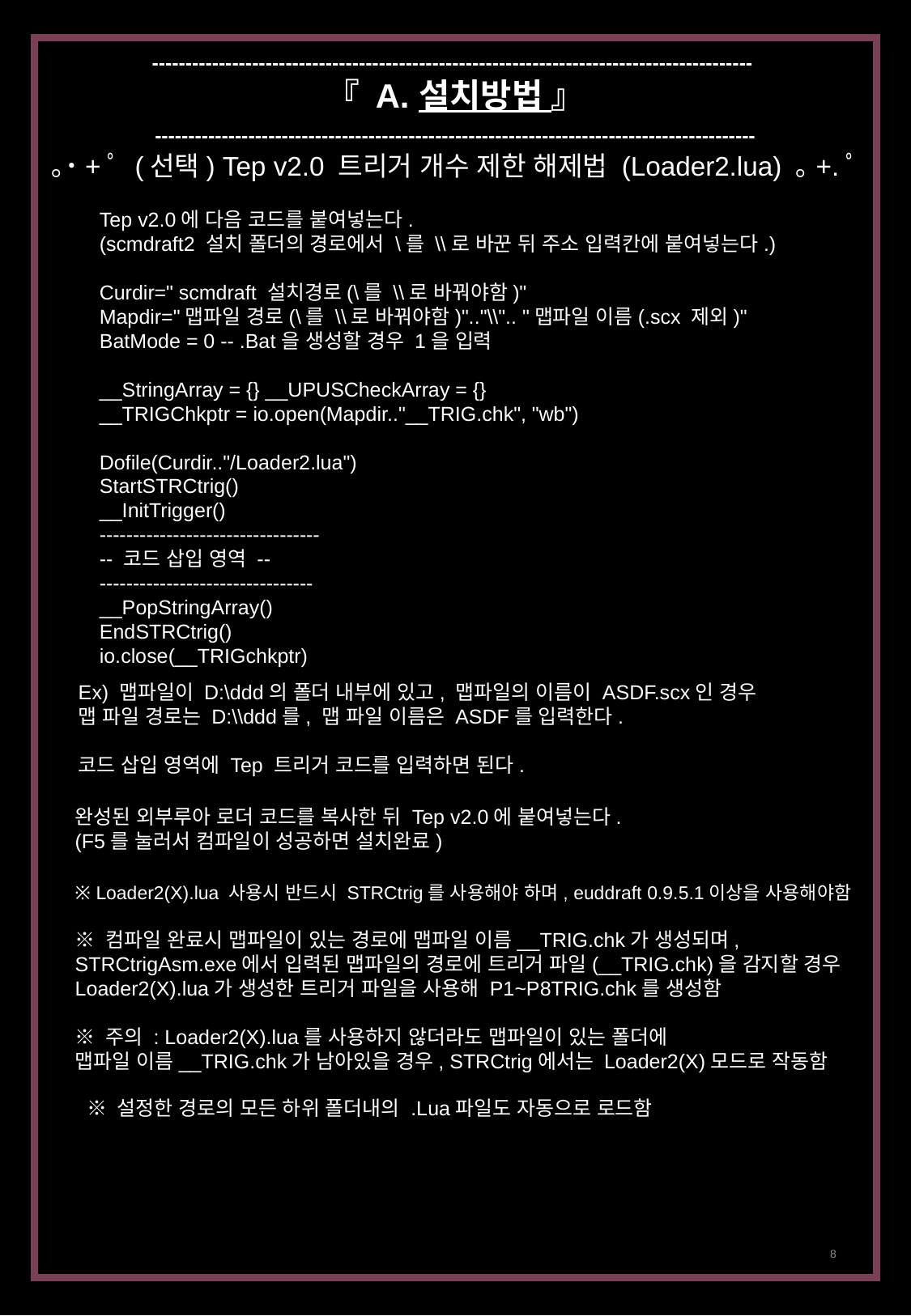

------------------------------------------------------------------------------------------
『 A. 설치방법 』
------------------------------------------------------------------------------------------
｡˙+ﾟ (선택) Tep v2.0 트리거 개수 제한 해제법 (Loader2.lua) ｡+.ﾟ
Tep v2.0에 다음 코드를 붙여넣는다.
(scmdraft2 설치 폴더의 경로에서 \를 \\로 바꾼 뒤 주소 입력칸에 붙여넣는다.)

Curdir=" scmdraft 설치경로(\를 \\로 바꿔야함)"
Mapdir="맵파일 경로(\를 \\로 바꿔야함)".."\\".. "맵파일 이름(.scx 제외)"
BatMode = 0 -- .Bat을 생성할 경우 1을 입력

__StringArray = {} __UPUSCheckArray = {}
__TRIGChkptr = io.open(Mapdir.."__TRIG.chk", "wb")

Dofile(Curdir.."/Loader2.lua")
StartSTRCtrig()
__InitTrigger()
---------------------------------
-- 코드 삽입 영역 --
--------------------------------
__PopStringArray()
EndSTRCtrig()
io.close(__TRIGchkptr)
Ex) 맵파일이 D:\ddd의 폴더 내부에 있고, 맵파일의 이름이 ASDF.scx인 경우
맵 파일 경로는 D:\\ddd를, 맵 파일 이름은 ASDF를 입력한다.

코드 삽입 영역에 Tep 트리거 코드를 입력하면 된다.
완성된 외부루아 로더 코드를 복사한 뒤 Tep v2.0에 붙여넣는다.
(F5를 눌러서 컴파일이 성공하면 설치완료)

※ Loader2(X).lua 사용시 반드시 STRCtrig를 사용해야 하며, euddraft 0.9.5.1이상을 사용해야함

※ 컴파일 완료시 맵파일이 있는 경로에 맵파일 이름__TRIG.chk가 생성되며,
STRCtrigAsm.exe에서 입력된 맵파일의 경로에 트리거 파일(__TRIG.chk)을 감지할 경우
Loader2(X).lua가 생성한 트리거 파일을 사용해 P1~P8TRIG.chk를 생성함

※ 주의 : Loader2(X).lua를 사용하지 않더라도 맵파일이 있는 폴더에
맵파일 이름__TRIG.chk가 남아있을 경우, STRCtrig에서는 Loader2(X)모드로 작동함
※ 설정한 경로의 모든 하위 폴더내의 .Lua파일도 자동으로 로드함
8